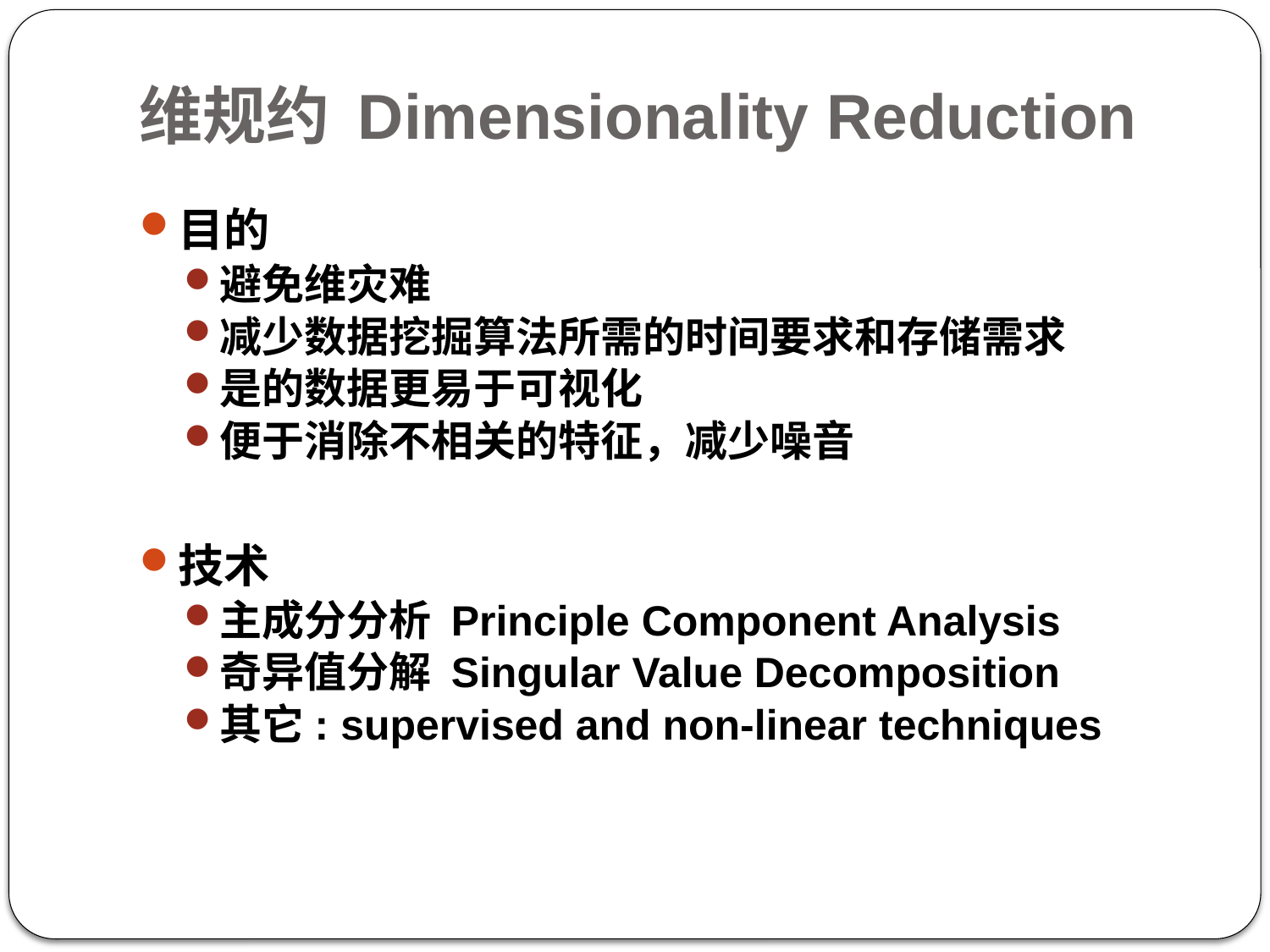

# 维规约 Dimensionality Reduction
目的
避免维灾难
减少数据挖掘算法所需的时间要求和存储需求
是的数据更易于可视化
便于消除不相关的特征，减少噪音

技术
主成分分析 Principle Component Analysis
奇异值分解 Singular Value Decomposition
其它: supervised and non-linear techniques